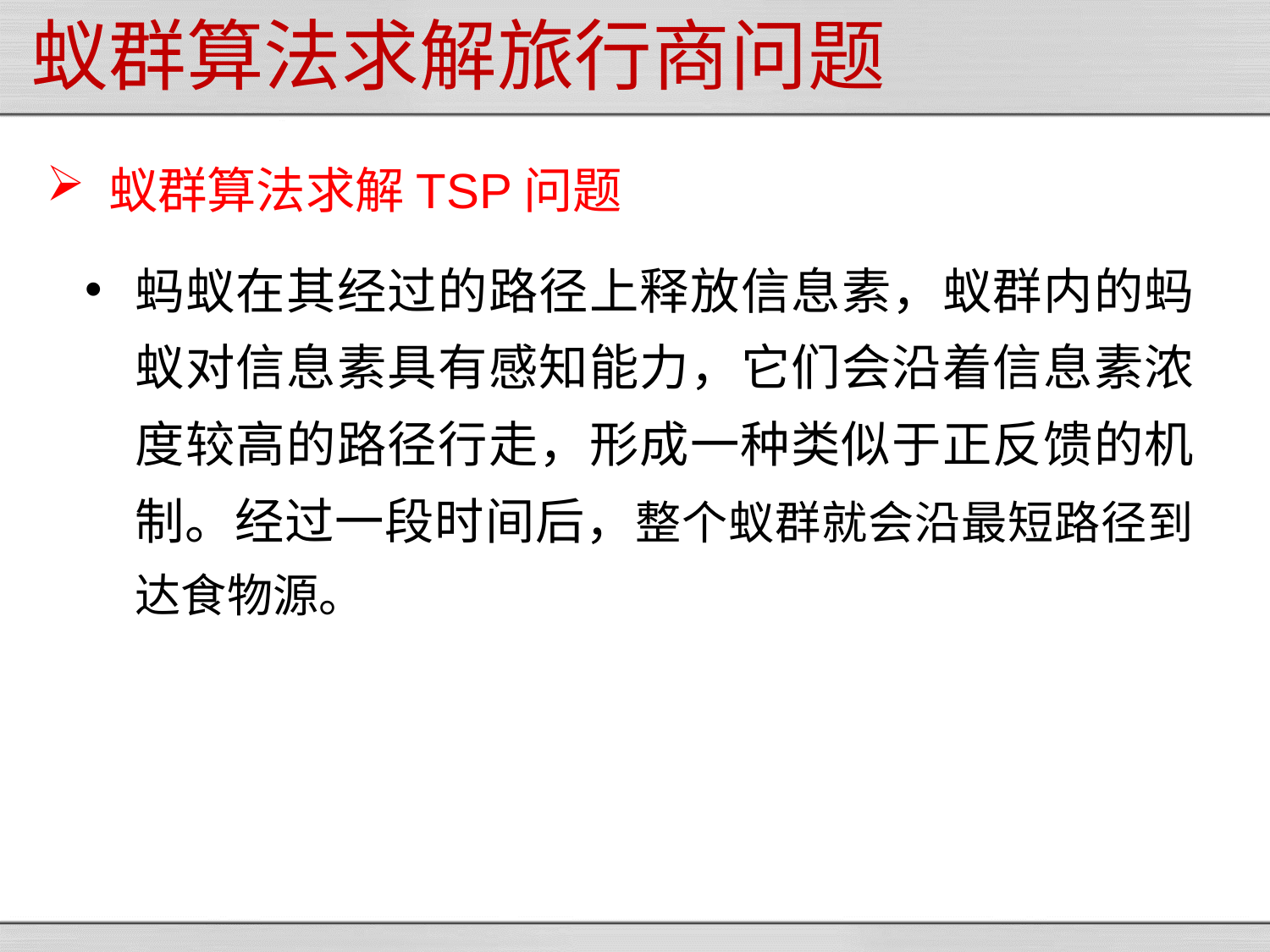

蚁群算法求解旅行商问题
蚁群算法求解TSP问题
蚂蚁在其经过的路径上释放信息素，蚁群内的蚂蚁对信息素具有感知能力，它们会沿着信息素浓度较高的路径行走，形成一种类似于正反馈的机制。经过一段时间后，整个蚁群就会沿最短路径到达食物源。